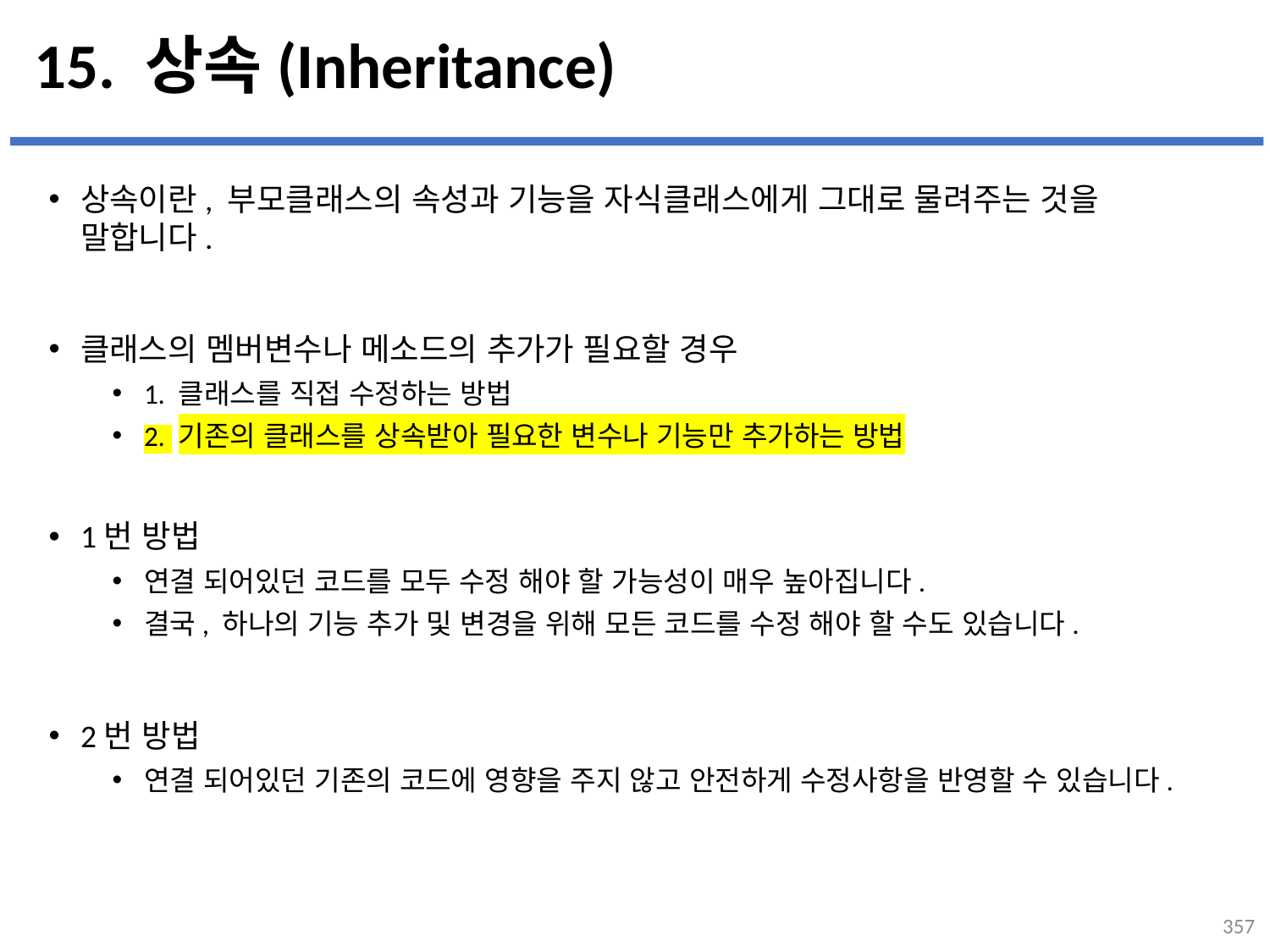

# 15. 상속(Inheritance)
상속이란, 부모클래스의 속성과 기능을 자식클래스에게 그대로 물려주는 것을 말합니다.

클래스의 멤버변수나 메소드의 추가가 필요할 경우
1. 클래스를 직접 수정하는 방법
2. 기존의 클래스를 상속받아 필요한 변수나 기능만 추가하는 방법

1번 방법
연결 되어있던 코드를 모두 수정 해야 할 가능성이 매우 높아집니다.
결국, 하나의 기능 추가 및 변경을 위해 모든 코드를 수정 해야 할 수도 있습니다.

2번 방법
연결 되어있던 기존의 코드에 영향을 주지 않고 안전하게 수정사항을 반영할 수 있습니다.
...

설명
357